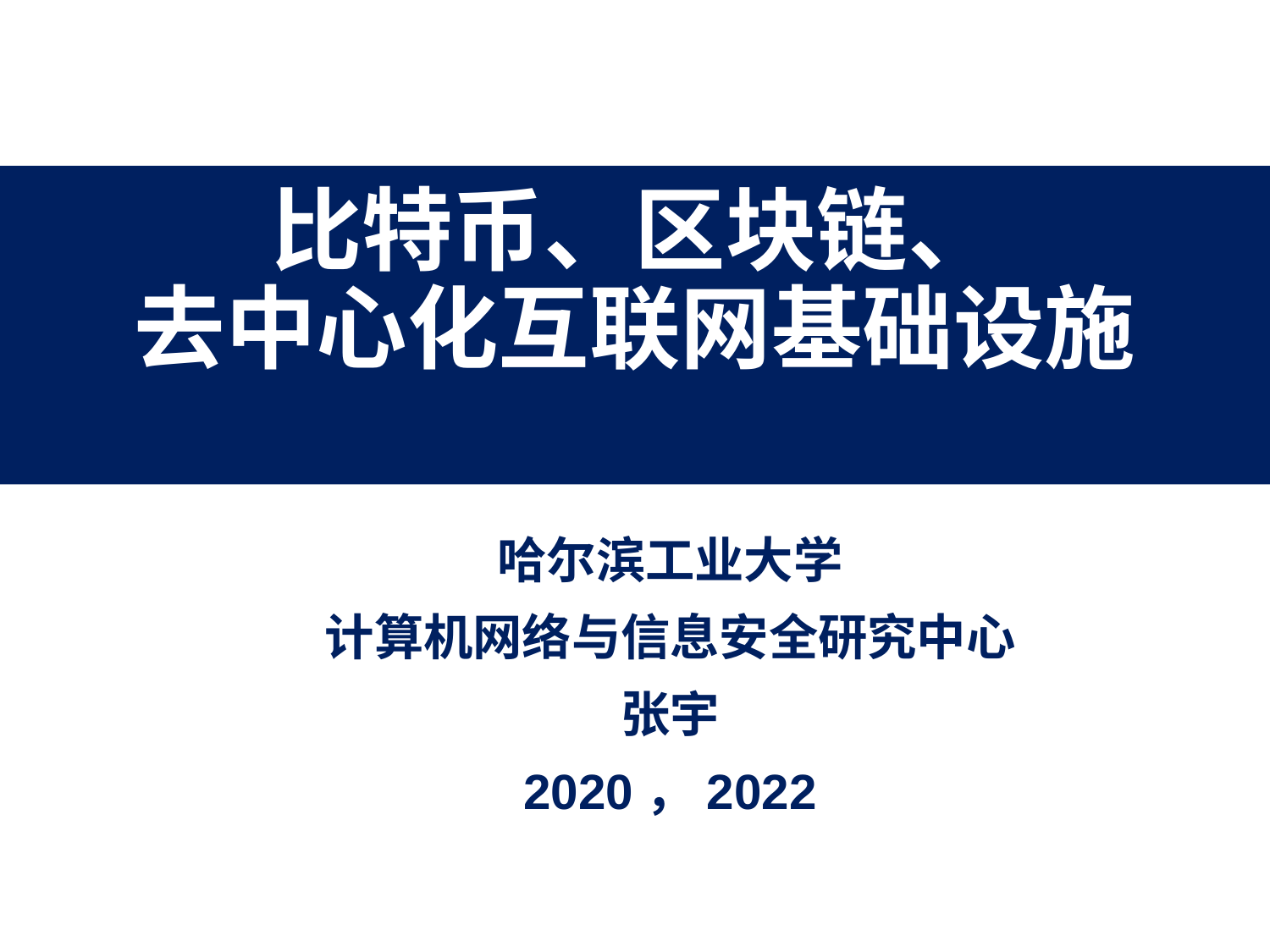

# 比特币、区块链、 去中心化互联网基础设施
哈尔滨工业大学
计算机网络与信息安全研究中心
张宇
2020，2022